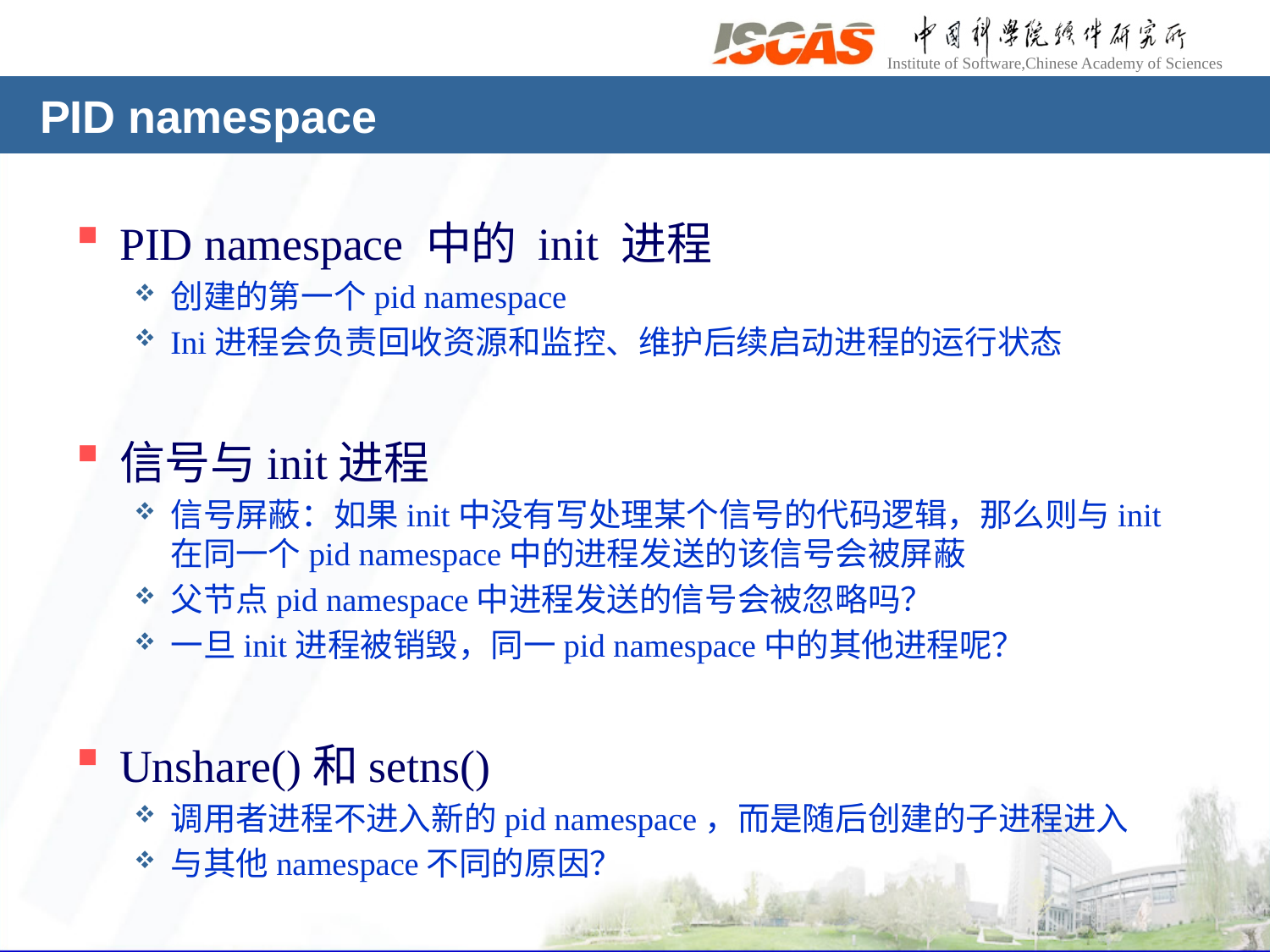

# PID namespace
PID namespace 中的 init 进程
创建的第一个pid namespace
Ini进程会负责回收资源和监控、维护后续启动进程的运行状态

信号与init进程
信号屏蔽：如果init中没有写处理某个信号的代码逻辑，那么则与init在同一个pid namespace中的进程发送的该信号会被屏蔽
父节点pid namespace中进程发送的信号会被忽略吗？
一旦init进程被销毁，同一pid namespace中的其他进程呢？

Unshare()和setns()
调用者进程不进入新的pid namespace，而是随后创建的子进程进入
与其他namespace不同的原因？